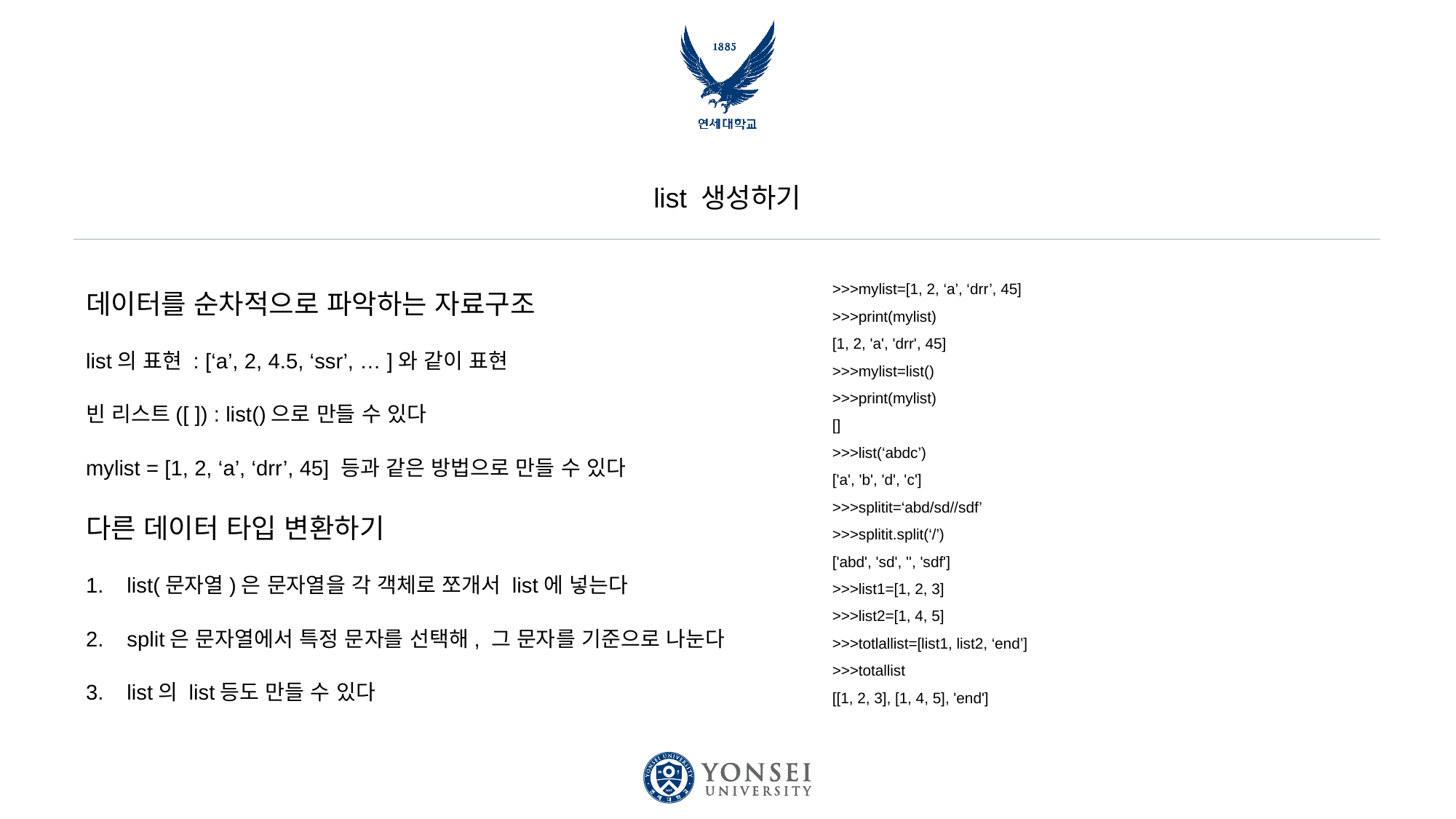

# list 생성하기
데이터를 순차적으로 파악하는 자료구조
list의 표현 : [‘a’, 2, 4.5, ‘ssr’, … ]와 같이 표현
빈 리스트([ ]) : list()으로 만들 수 있다
mylist = [1, 2, ‘a’, ‘drr’, 45] 등과 같은 방법으로 만들 수 있다
다른 데이터 타입 변환하기
list(문자열)은 문자열을 각 객체로 쪼개서 list에 넣는다
split은 문자열에서 특정 문자를 선택해, 그 문자를 기준으로 나눈다
list의 list등도 만들 수 있다
>>>mylist=[1, 2, ‘a’, ‘drr’, 45]
>>>print(mylist)
[1, 2, 'a', 'drr', 45]
>>>mylist=list()
>>>print(mylist)
[]
>>>list(‘abdc’)
['a', 'b', 'd', 'c']
>>>splitit=‘abd/sd//sdf’
>>>splitit.split(‘/’)
['abd', 'sd', '', 'sdf']
>>>list1=[1, 2, 3]
>>>list2=[1, 4, 5]
>>>totlallist=[list1, list2, ‘end’]
>>>totallist
[[1, 2, 3], [1, 4, 5], 'end']